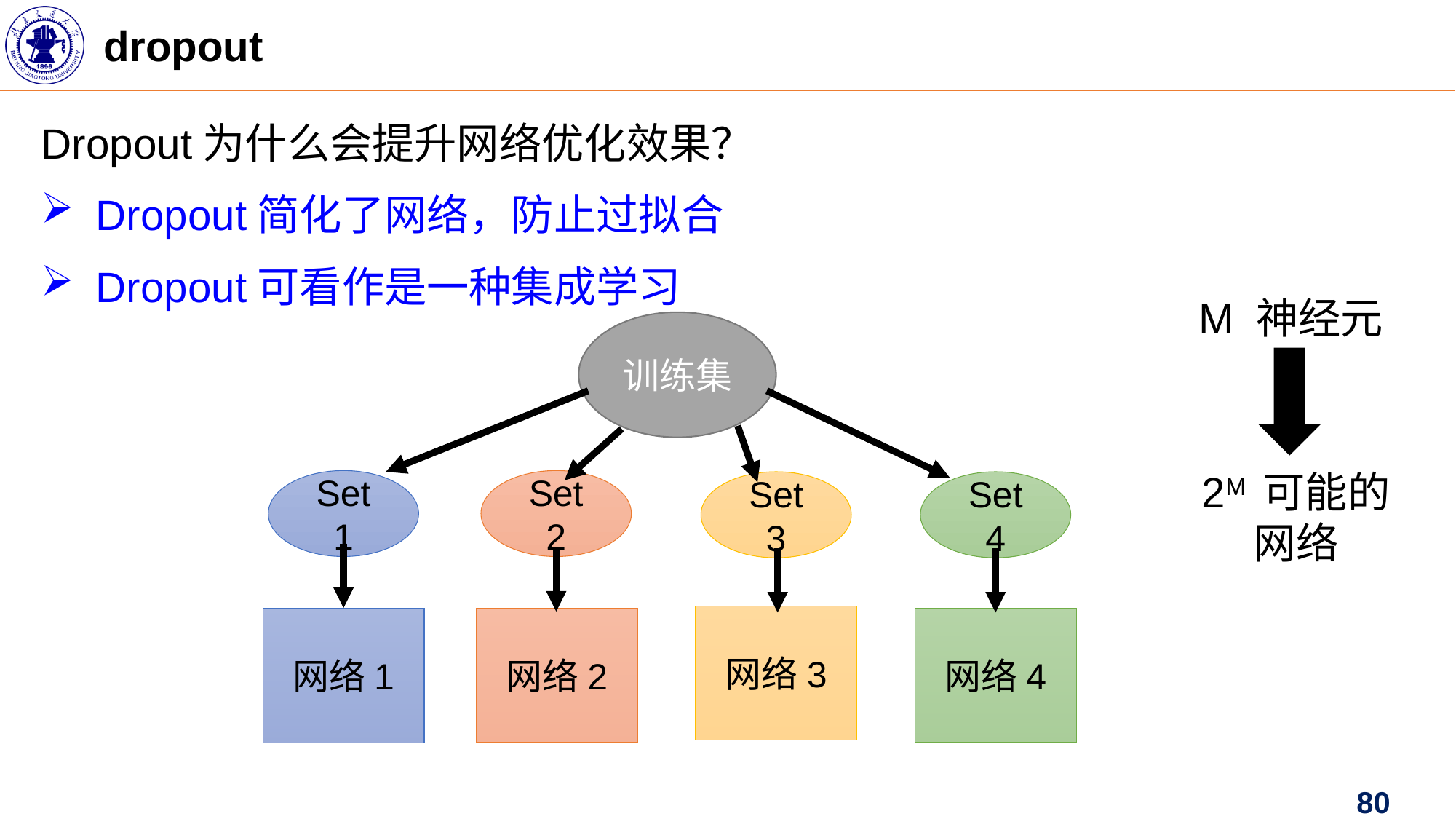

dropout

Dropout为什么会提升网络优化效果？
Dropout简化了网络，防止过拟合
Dropout可看作是一种集成学习
M 神经元
训练集

2M 可能的网络
Set 1
Set 2
Set 3
Set 4
网络3
网络2
网络4
网络1